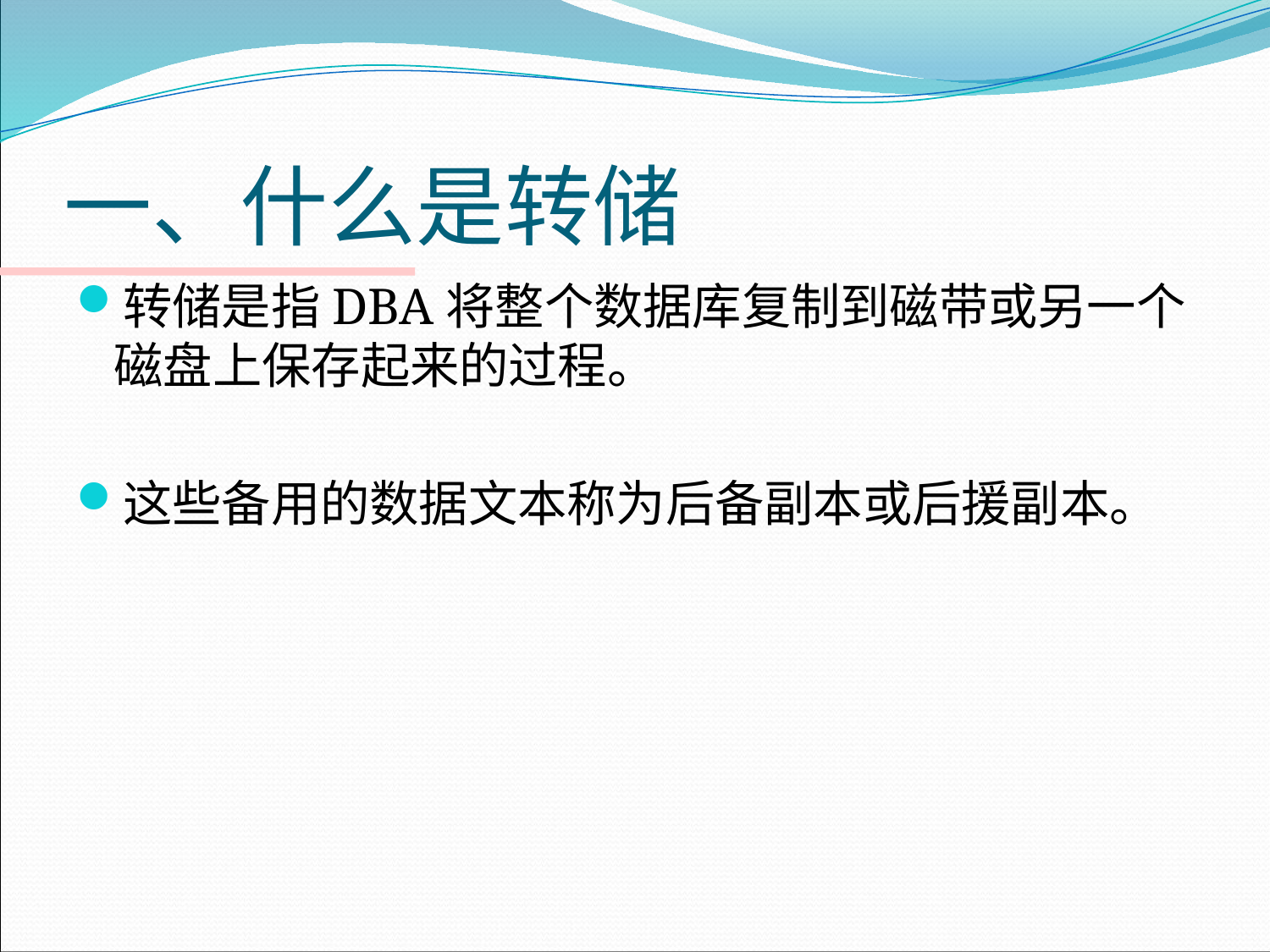

# 一、什么是转储
转储是指DBA将整个数据库复制到磁带或另一个磁盘上保存起来的过程。

这些备用的数据文本称为后备副本或后援副本。

925